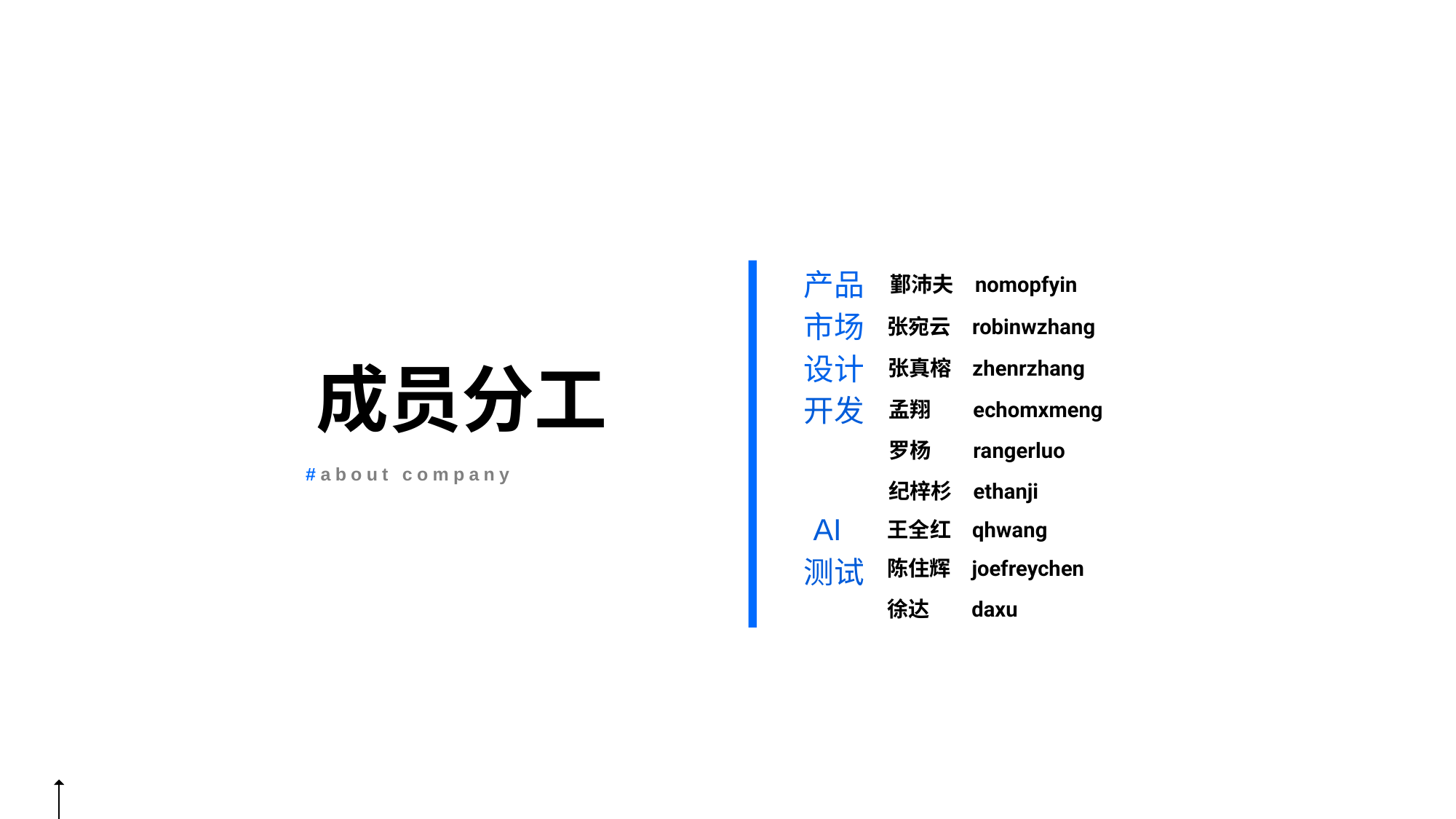

产品
鄞沛夫   nomopfyin
市场
张宛云   robinwzhang
设计
张真榕   zhenrzhang
成员分工
开发
孟翔       echomxmeng

罗杨       rangerluo

纪梓杉   ethanji
#about company
AI
王全红   qhwang
测试
陈住辉   joefreychen

徐达       daxu